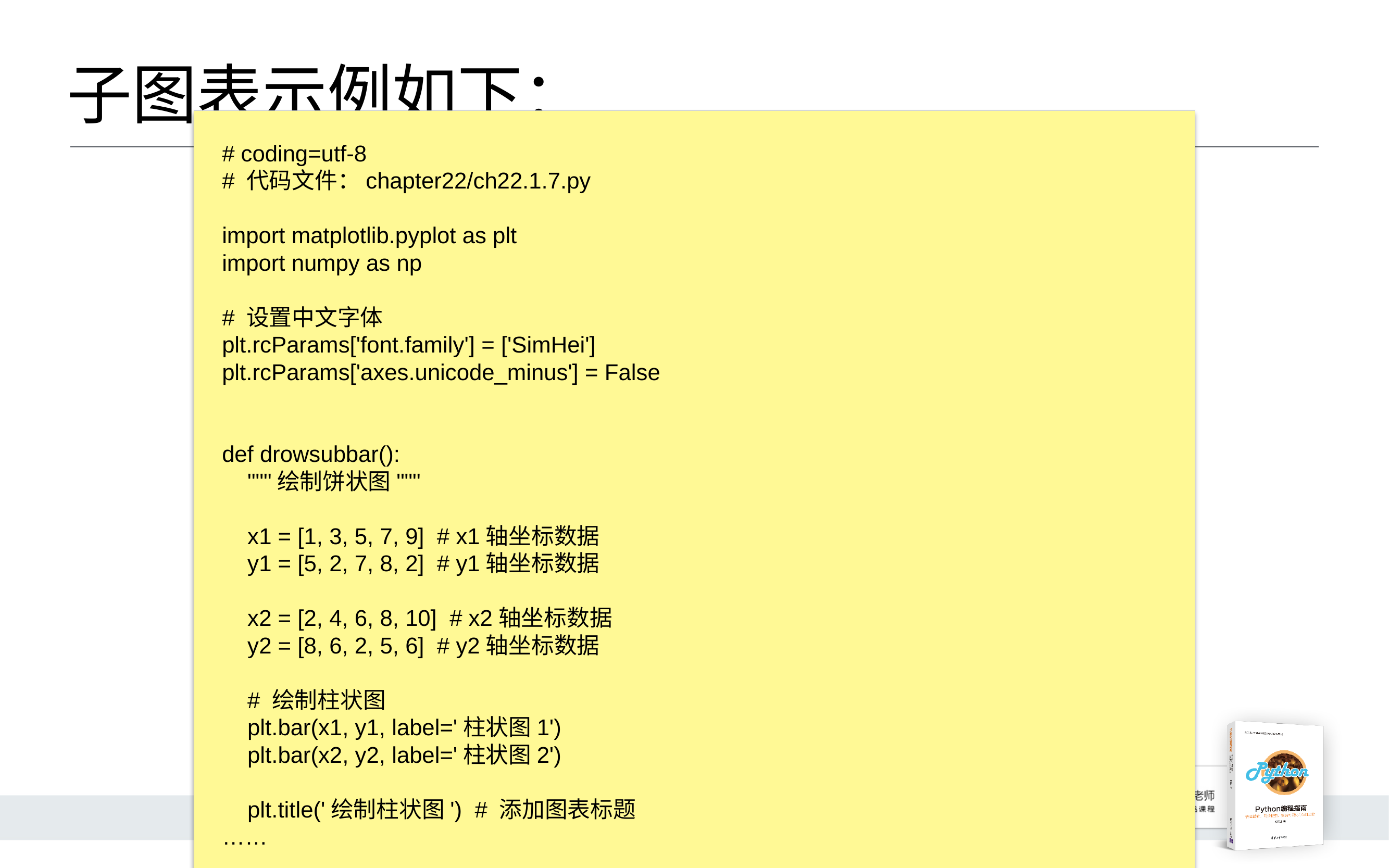

# 子图表示例如下：
# coding=utf-8
# 代码文件：chapter22/ch22.1.7.py

import matplotlib.pyplot as plt
import numpy as np

# 设置中文字体
plt.rcParams['font.family'] = ['SimHei']
plt.rcParams['axes.unicode_minus'] = False

def drowsubbar():
    """绘制饼状图"""

    x1 = [1, 3, 5, 7, 9]  # x1轴坐标数据
    y1 = [5, 2, 7, 8, 2]  # y1轴坐标数据

    x2 = [2, 4, 6, 8, 10]  # x2轴坐标数据
    y2 = [8, 6, 2, 5, 6]  # y2轴坐标数据

    # 绘制柱状图
    plt.bar(x1, y1, label='柱状图1')
    plt.bar(x2, y2, label='柱状图2')

    plt.title('绘制柱状图')  # 添加图表标题
……